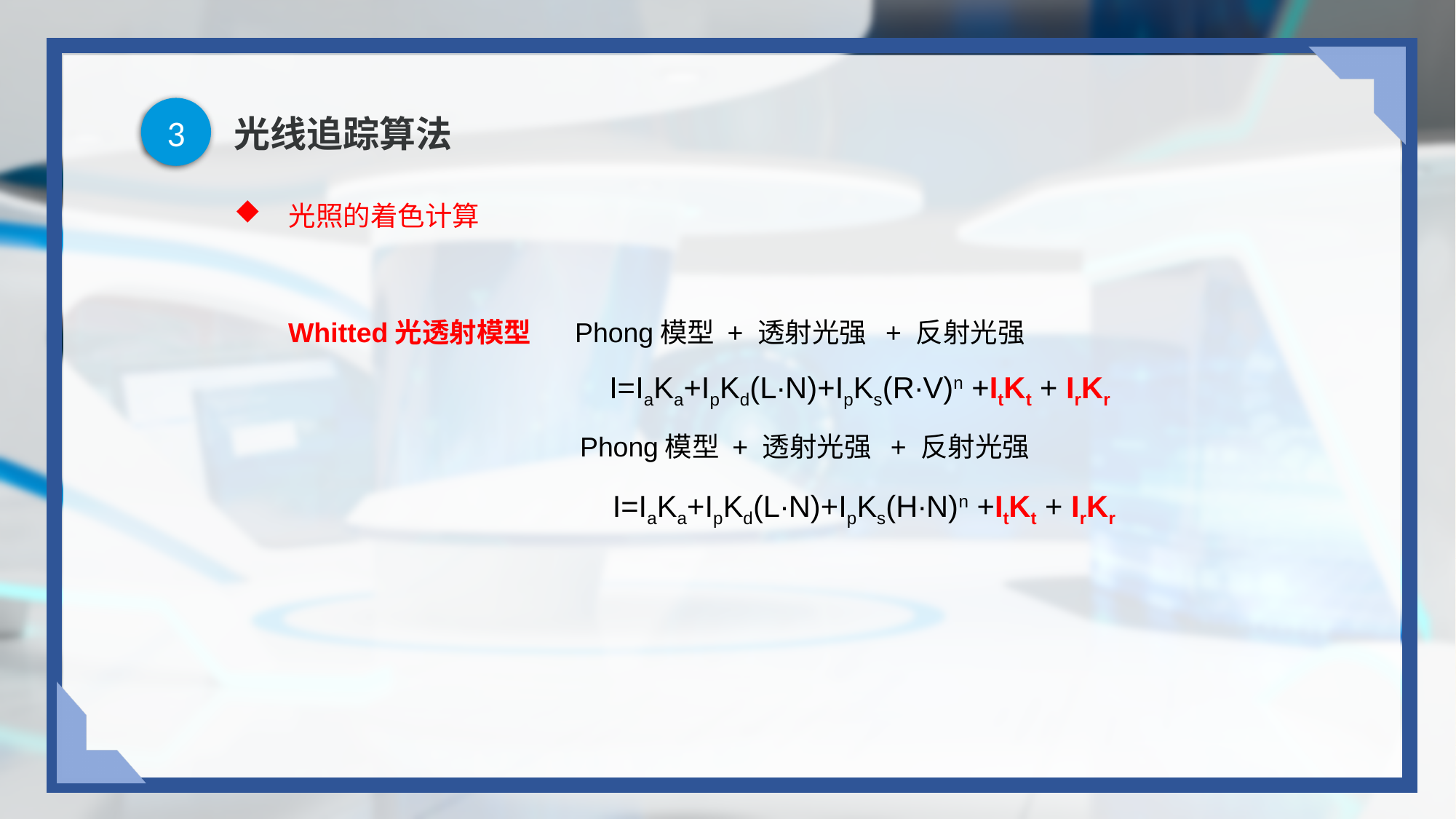

3
# 光线追踪算法

光照的着色计算
Whitted光透射模型      Phong模型 + 透射光强  + 反射光强
I=IaKa+IpKd(L∙N)+IpKs(R∙V)n +ItKt + IrKr
Phong模型 + 透射光强  + 反射光强
I=IaKa+IpKd(L∙N)+IpKs(H∙N)n +ItKt + IrKr